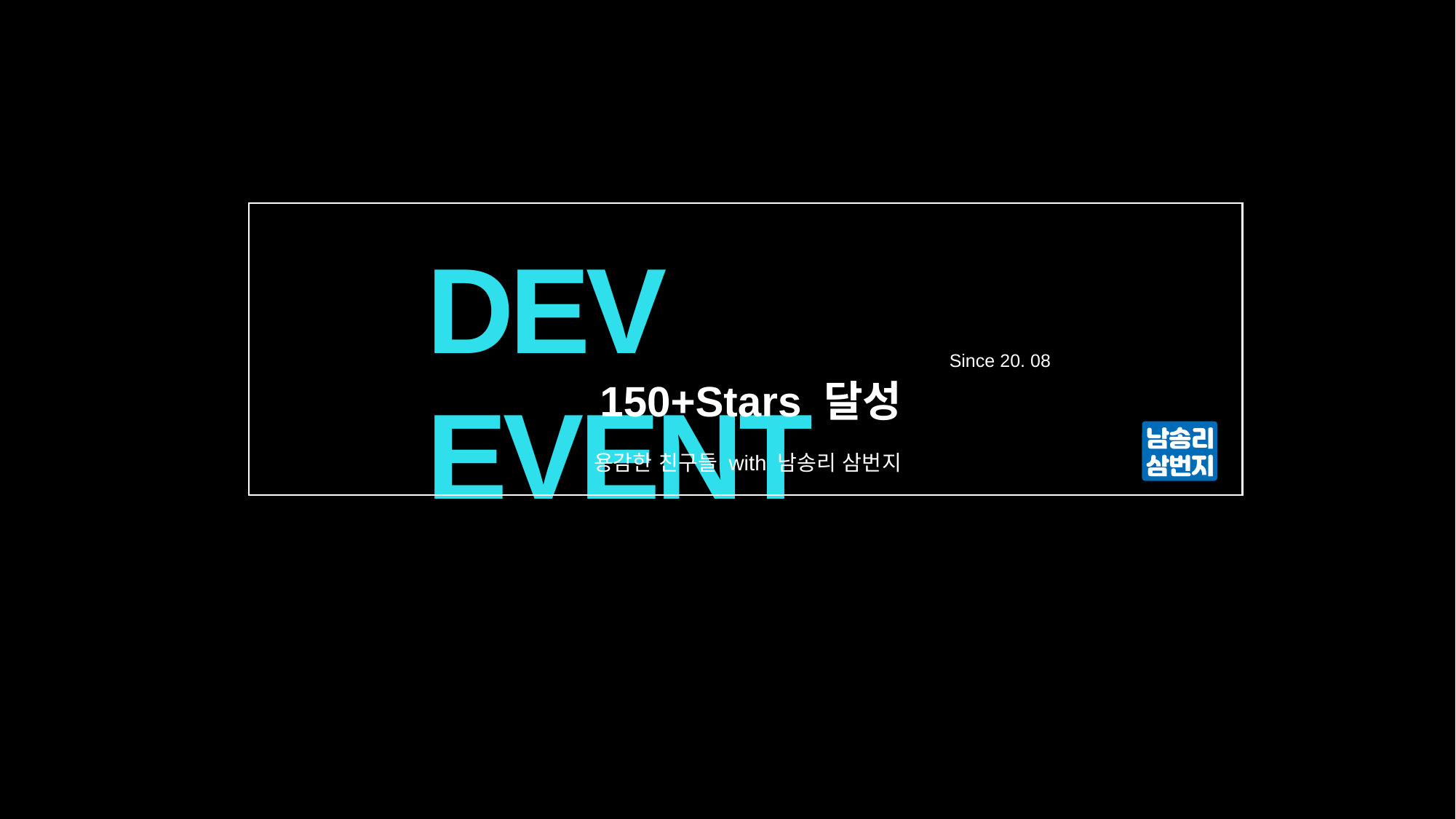

DEV EVENT
Since 20. 08
150+Stars 달성

용감한 친구들 with 남송리 삼번지